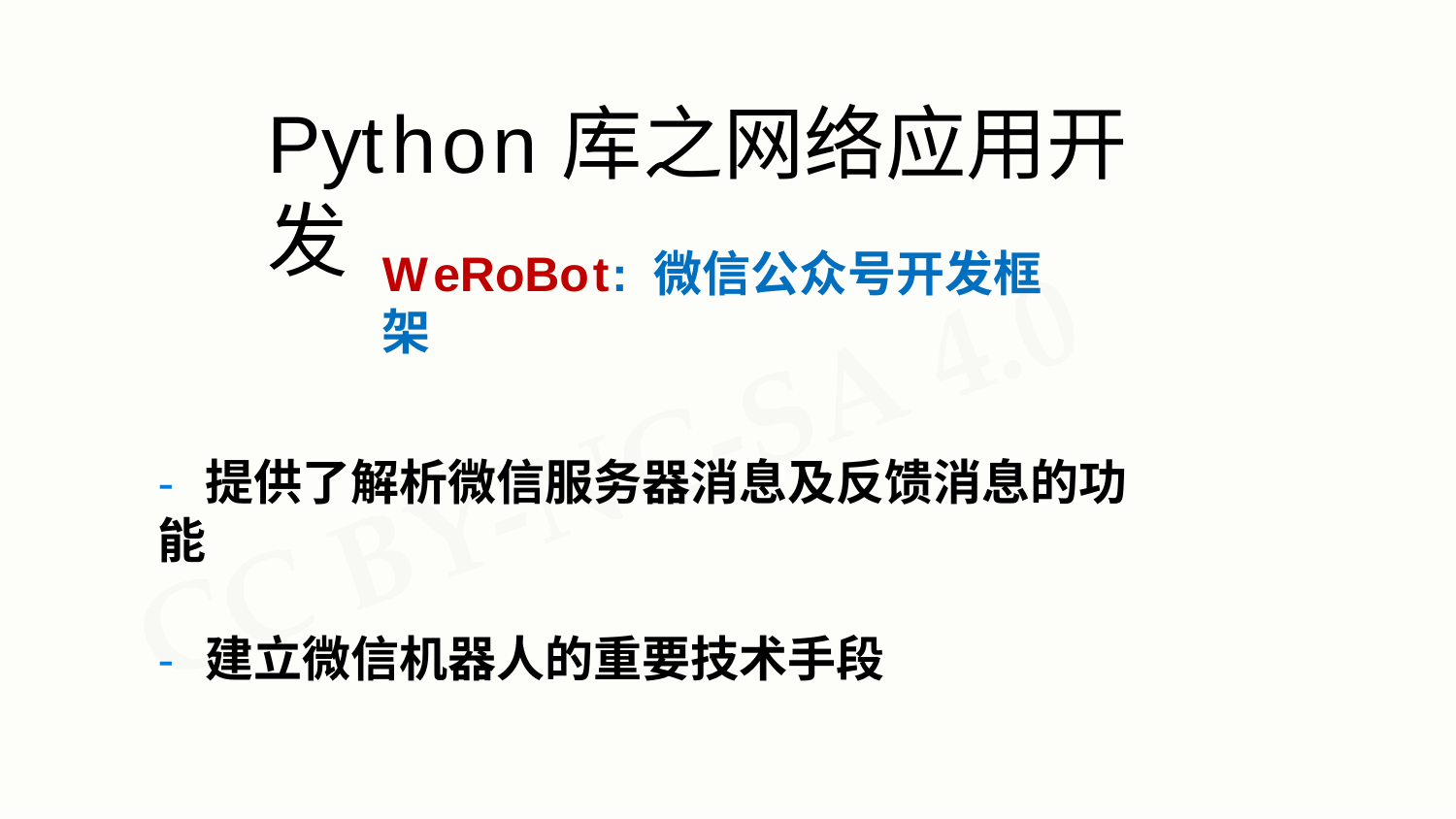

# Python库之网络应用开发
WeRoBot: 微信公众号开发框架

- 提供了解析微信服务器消息及反馈消息的功能

- 建立微信机器人的重要技术手段